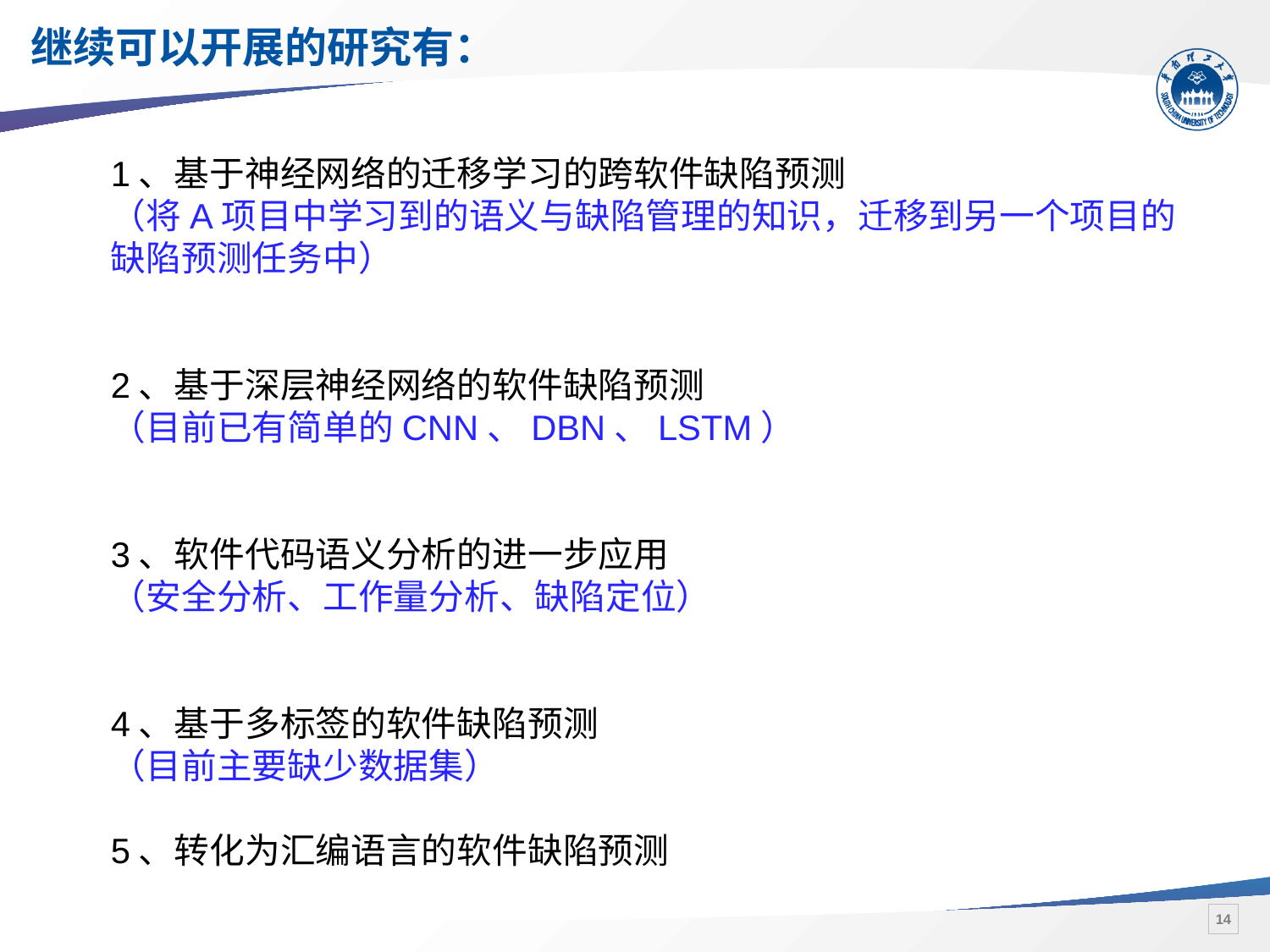

# 继续可以开展的研究有：
1、基于神经网络的迁移学习的跨软件缺陷预测
（将A项目中学习到的语义与缺陷管理的知识，迁移到另一个项目的
缺陷预测任务中）

2、基于深层神经网络的软件缺陷预测
（目前已有简单的CNN、DBN、LSTM）

3、软件代码语义分析的进一步应用
（安全分析、工作量分析、缺陷定位）

4、基于多标签的软件缺陷预测
（目前主要缺少数据集）

5、转化为汇编语言的软件缺陷预测